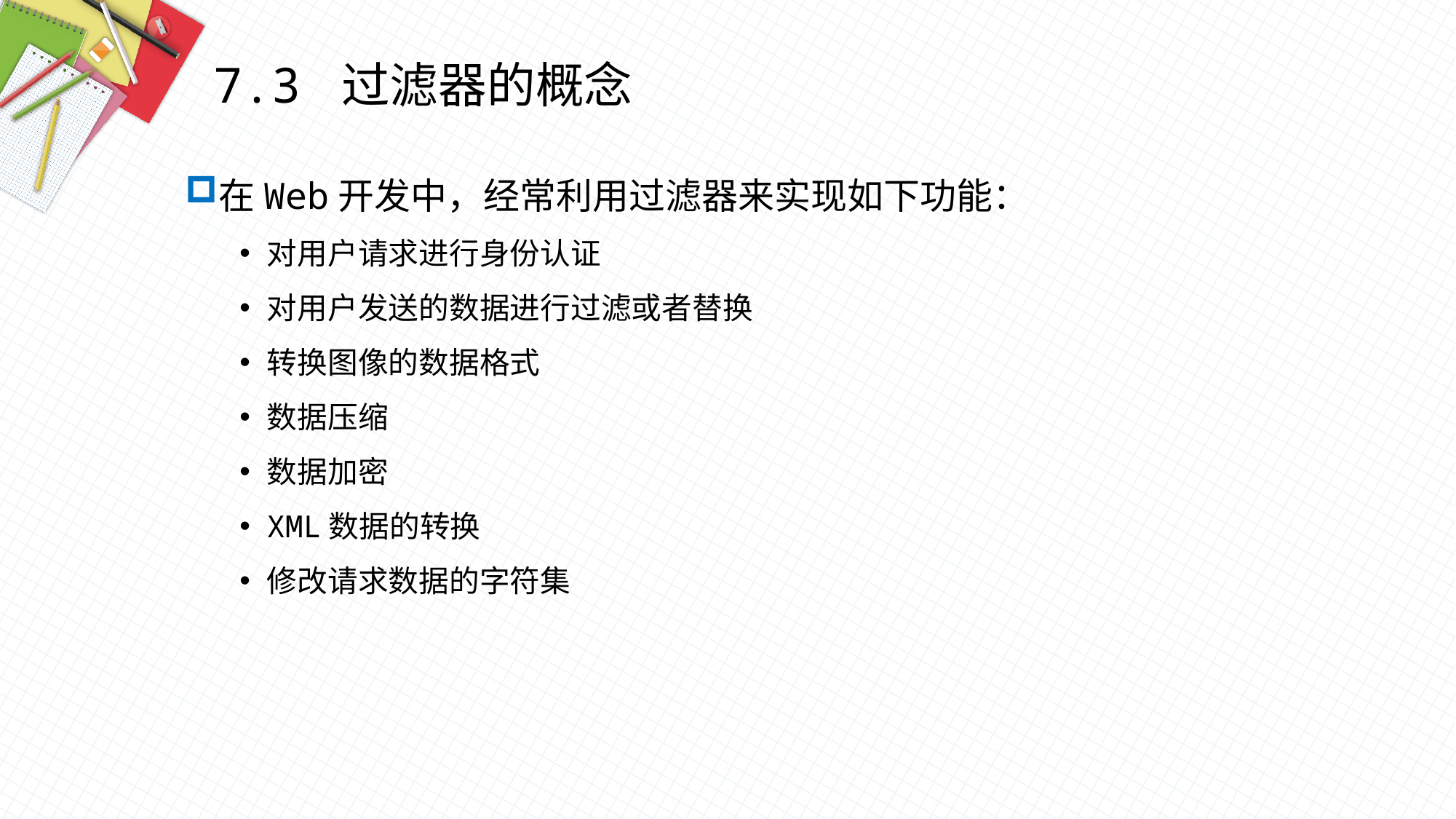

7.3 过滤器的概念
在Web开发中，经常利用过滤器来实现如下功能：
对用户请求进行身份认证
对用户发送的数据进行过滤或者替换
转换图像的数据格式
数据压缩
数据加密
XML数据的转换
修改请求数据的字符集